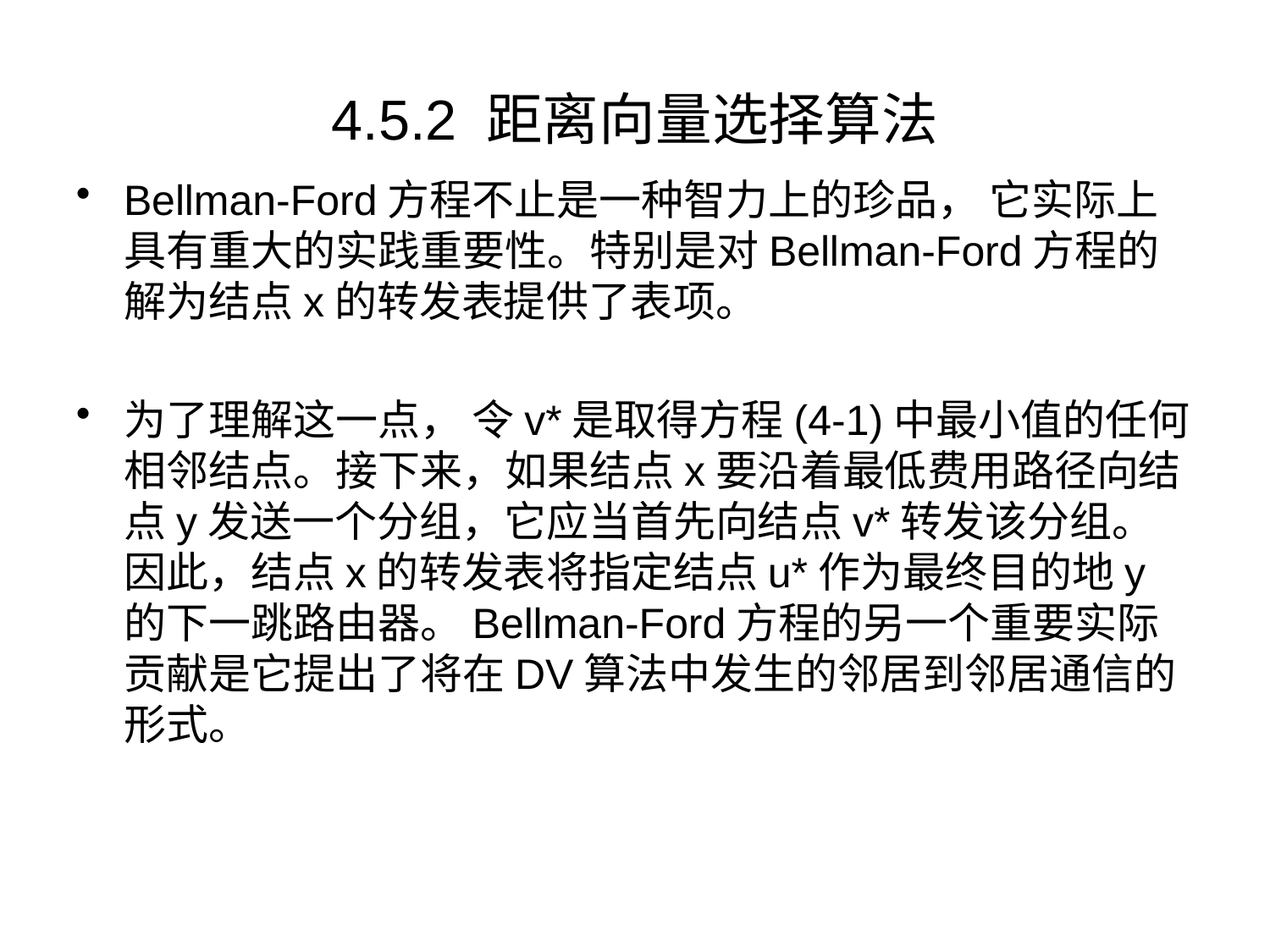

# 4.5.2 距离向量选择算法
Bellman-Ford方程不止是一种智力上的珍品， 它实际上具有重大的实践重要性。特别是对Bellman-Ford方程的解为结点x的转发表提供了表项。

为了理解这一点， 令v*是取得方程(4-1)中最小值的任何相邻结点。接下来，如果结点x要沿着最低费用路径向结点y发送一个分组，它应当首先向结点v*转发该分组。因此，结点x的转发表将指定结点u*作为最终目的地y的下一跳路由器。Bellman-Ford方程的另一个重要实际贡献是它提出了将在DV算法中发生的邻居到邻居通信的形式。